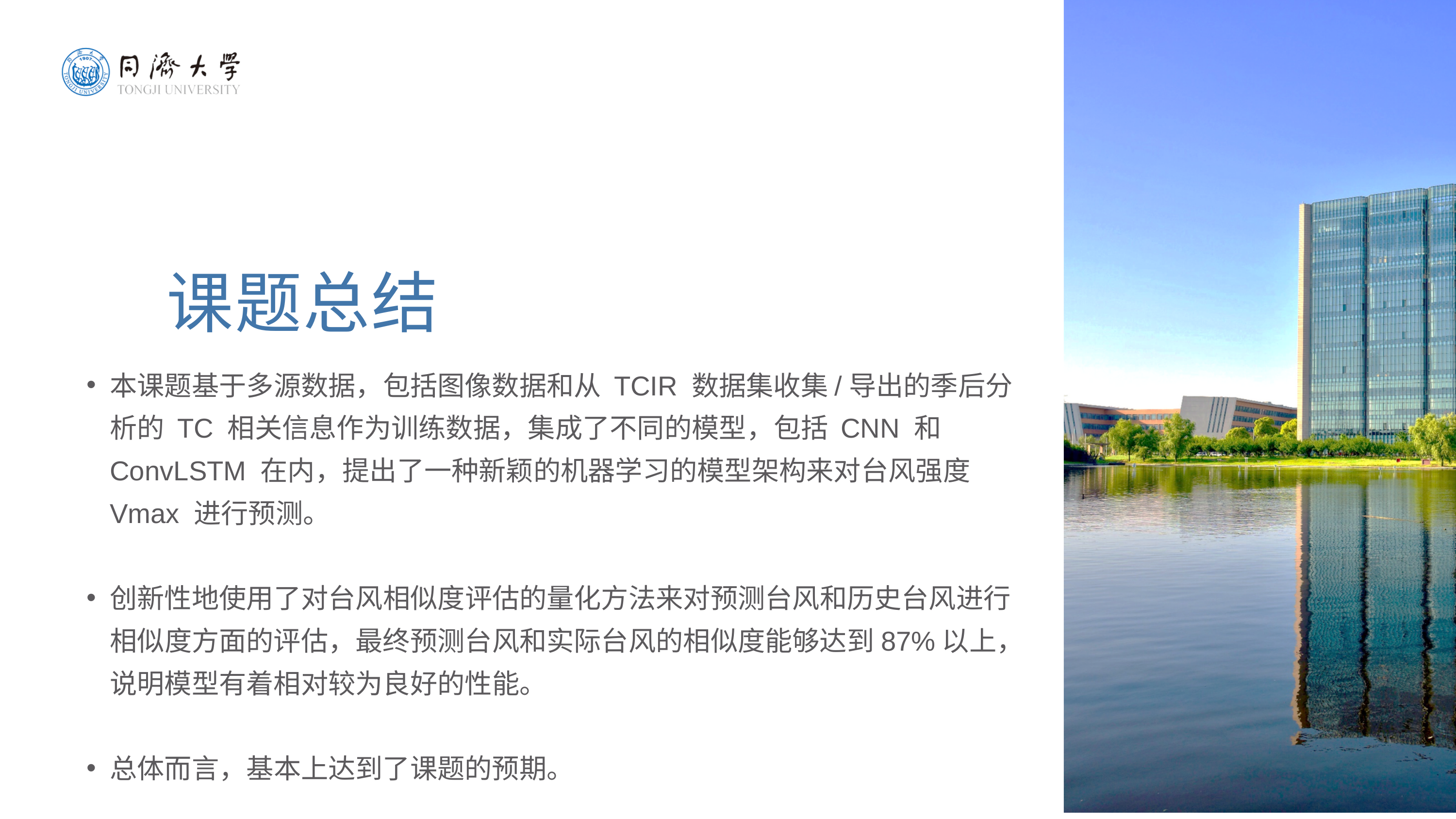

课题总结
本课题基于多源数据，包括图像数据和从 TCIR 数据集收集/导出的季后分析的 TC 相关信息作为训练数据，集成了不同的模型，包括 CNN 和 ConvLSTM 在内，提出了一种新颖的机器学习的模型架构来对台风强度 Vmax 进行预测。

创新性地使用了对台风相似度评估的量化方法来对预测台风和历史台风进行相似度方面的评估，最终预测台风和实际台风的相似度能够达到87%以上，说明模型有着相对较为良好的性能。

总体而言，基本上达到了课题的预期。